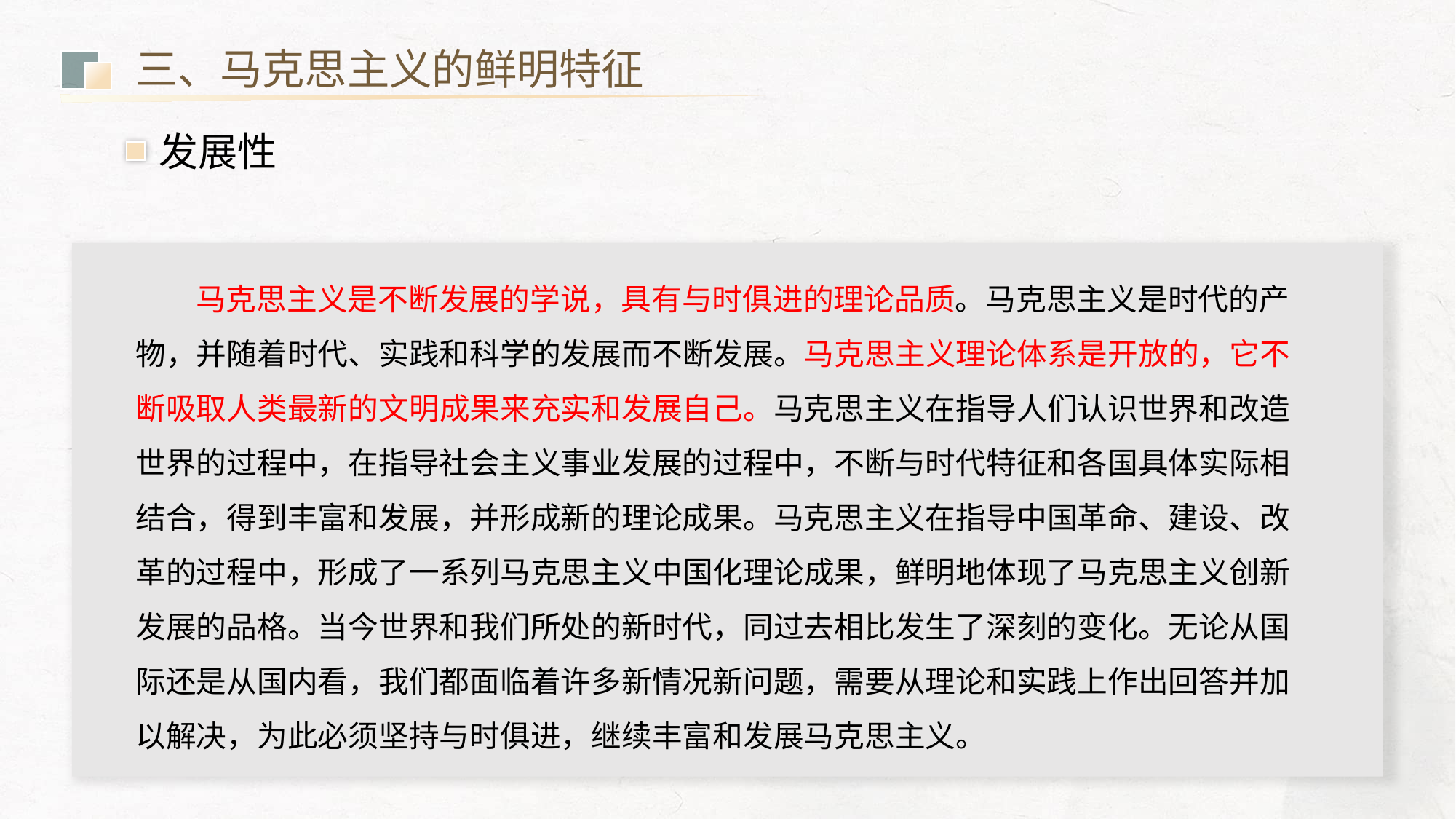

三、马克思主义的鲜明特征

发展性

马克思主义是不断发展的学说，具有与时俱进的理论品质。马克思主义是时代的产物，并随着时代、实践和科学的发展而不断发展。马克思主义理论体系是开放的，它不断吸取人类最新的文明成果来充实和发展自己。马克思主义在指导人们认识世界和改造世界的过程中，在指导社会主义事业发展的过程中，不断与时代特征和各国具体实际相结合，得到丰富和发展，并形成新的理论成果。马克思主义在指导中国革命、建设、改革的过程中，形成了一系列马克思主义中国化理论成果，鲜明地体现了马克思主义创新发展的品格。当今世界和我们所处的新时代，同过去相比发生了深刻的变化。无论从国际还是从国内看，我们都面临着许多新情况新问题，需要从理论和实践上作出回答并加以解决，为此必须坚持与时俱进，继续丰富和发展马克思主义。